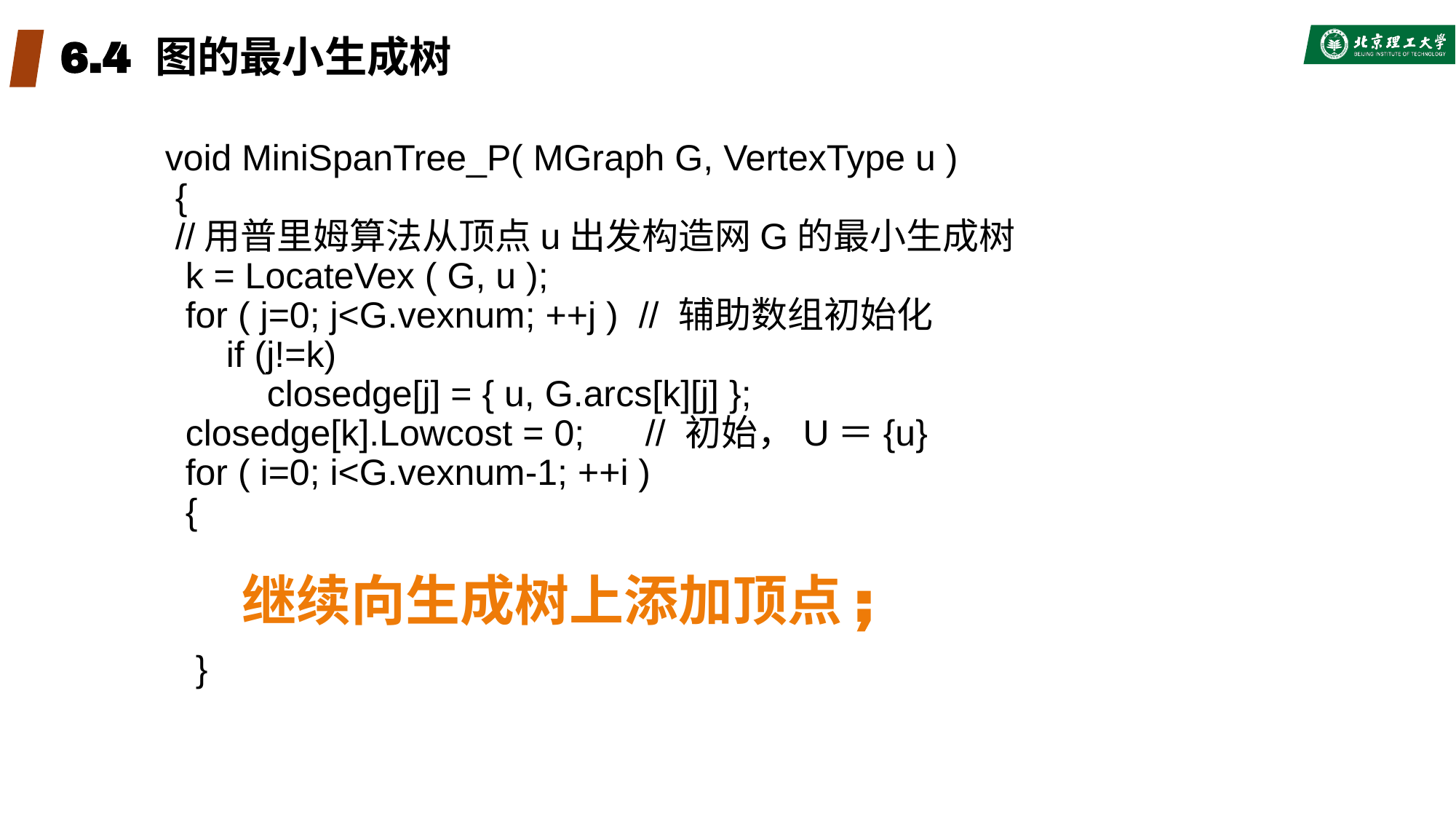

# 6.4 图的最小生成树
void MiniSpanTree_P( MGraph G, VertexType u )
 {
 //用普里姆算法从顶点u出发构造网G的最小生成树
  k = LocateVex ( G, u );
  for ( j=0; j<G.vexnum; ++j )  // 辅助数组初始化
      if (j!=k)
          closedge[j] = { u, G.arcs[k][j] };
  closedge[k].Lowcost = 0;      // 初始，U＝{u}
  for ( i=0; i<G.vexnum-1; ++i )
  {

   }
继续向生成树上添加顶点;